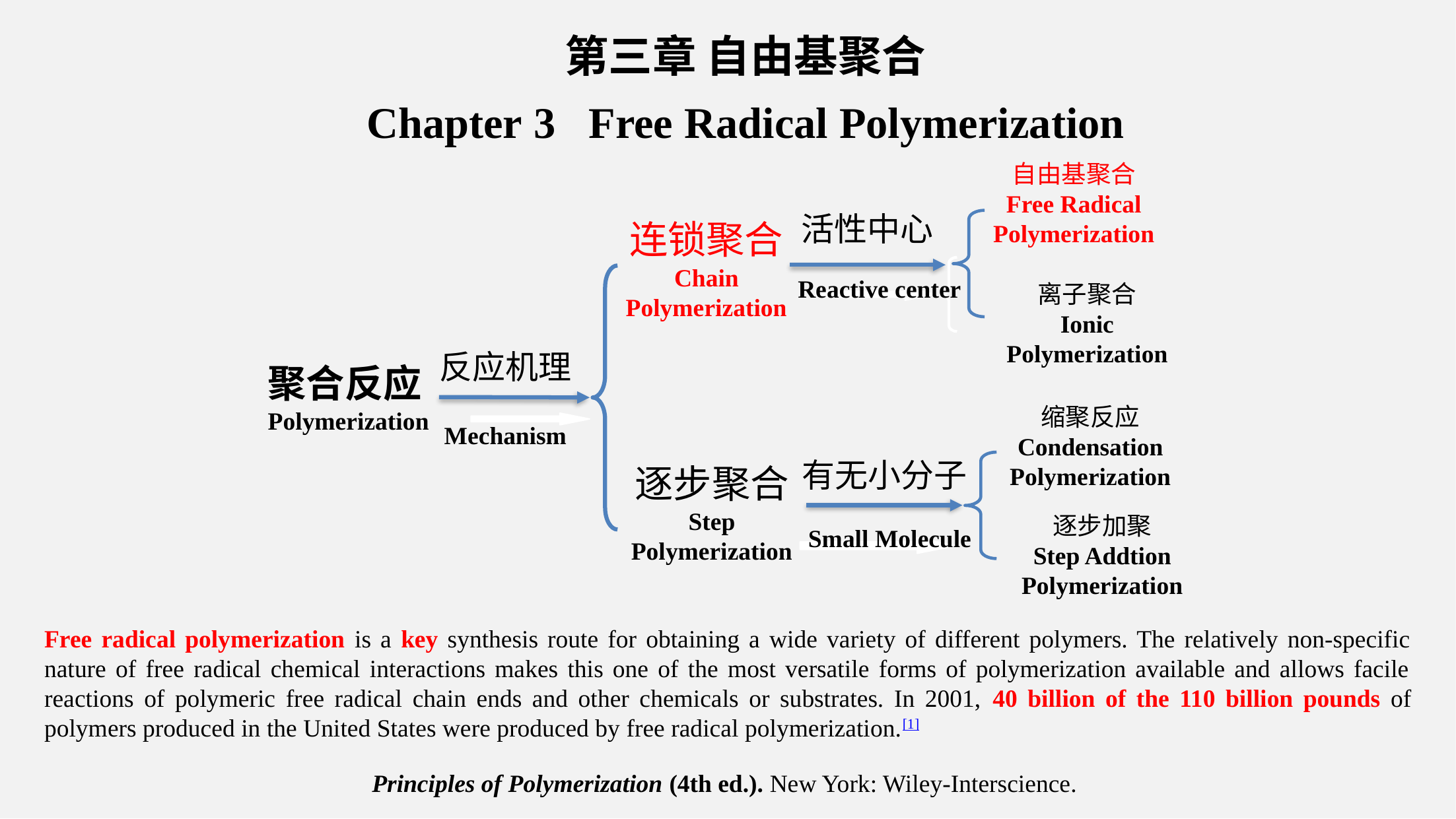

第三章 自由基聚合

Chapter 3   Free Radical Polymerization
自由基聚合
Free Radical
Polymerization

连锁聚合
Chain
Polymerization
活性中心

Reactive center
离子聚合
Ionic
Polymerization

聚合反应
Polymerization
反应机理
Mechanism
缩聚反应
Condensation
Polymerization

有无小分子

逐步聚合
Step
Polymerization
逐步加聚
Step Addtion
Polymerization
Small Molecule

Free radical polymerization is a key synthesis route for obtaining a wide variety of different polymers. The relatively non-specific nature of free radical chemical interactions makes this one of the most versatile forms of polymerization available and allows facile reactions of polymeric free radical chain ends and other chemicals or substrates. In 2001, 40 billion of the 110 billion pounds of polymers produced in the United States were produced by free radical polymerization.[1]
Principles of Polymerization (4th ed.). New York: Wiley-Interscience.